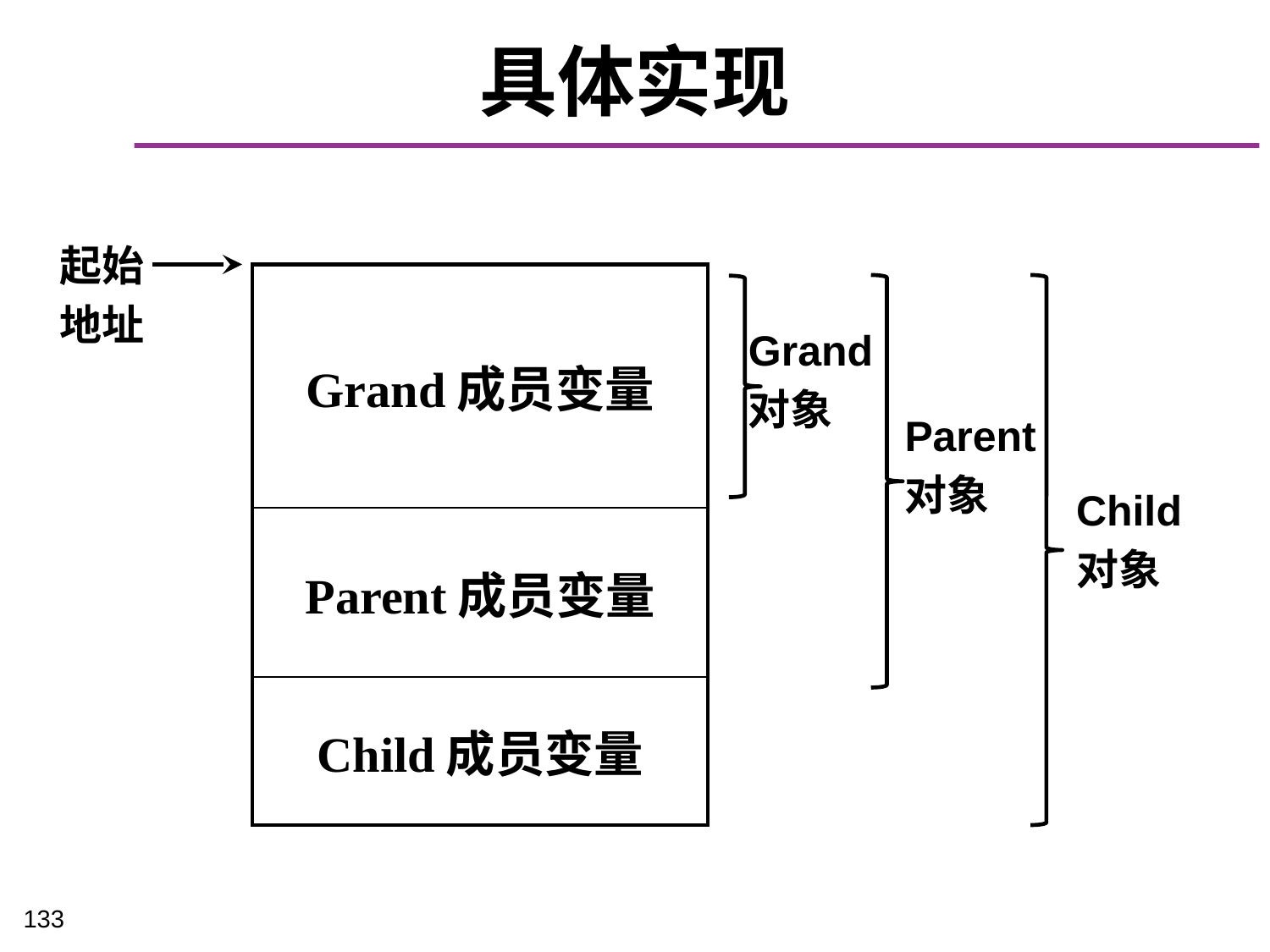

# 具体实现
起始
地址
| Grand成员变量 |
| --- |
| Parent成员变量 |
| Child成员变量 |

Grand
对象
Parent
对象
Child
对象
133